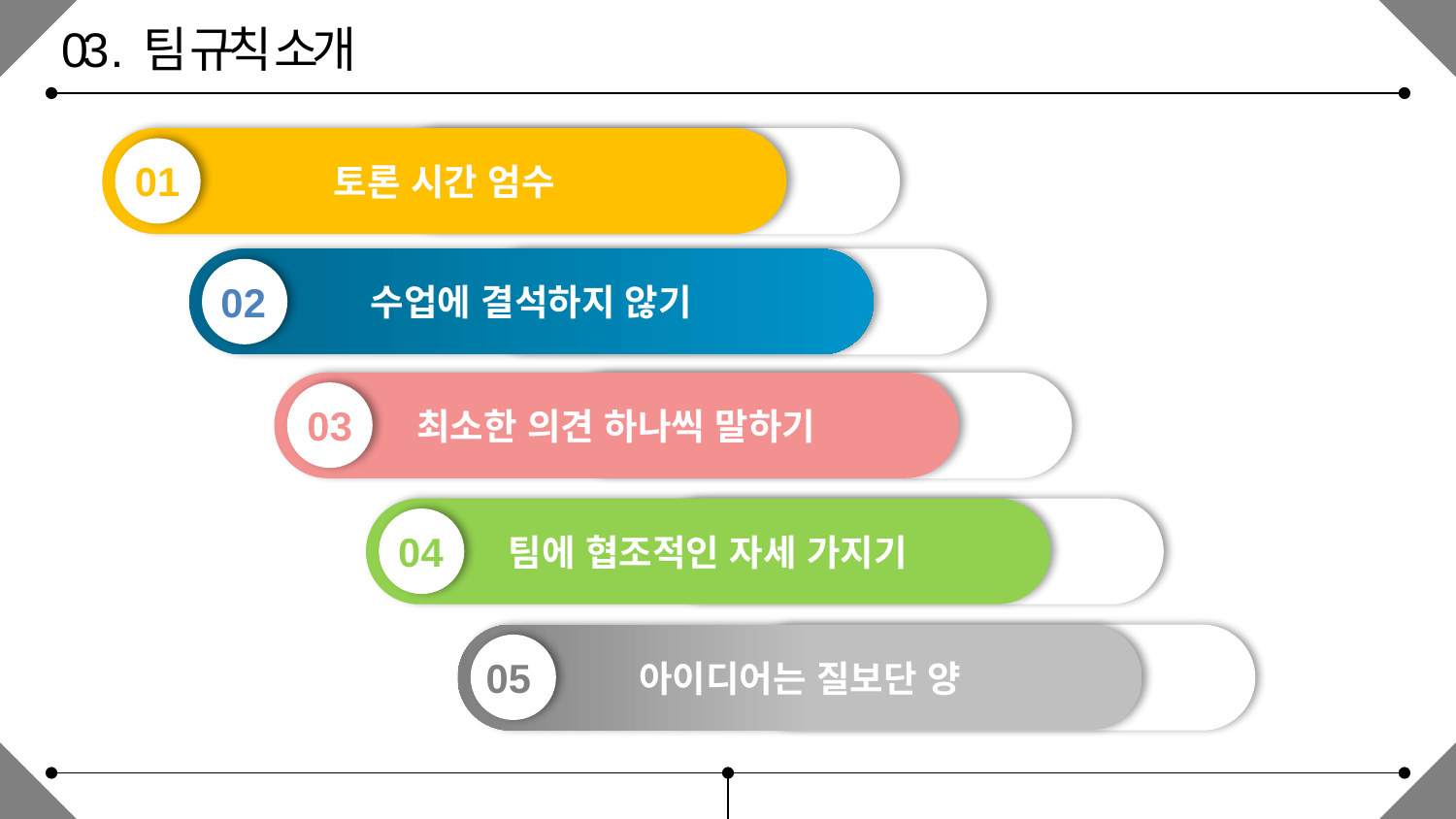

03 . 팀 규칙 소개
토론 시간 엄수

01
수업에 결석하지 않기

02
최소한 의견 하나씩 말하기

03
팀에 협조적인 자세 가지기

04
아이디어는 질보단 양

05